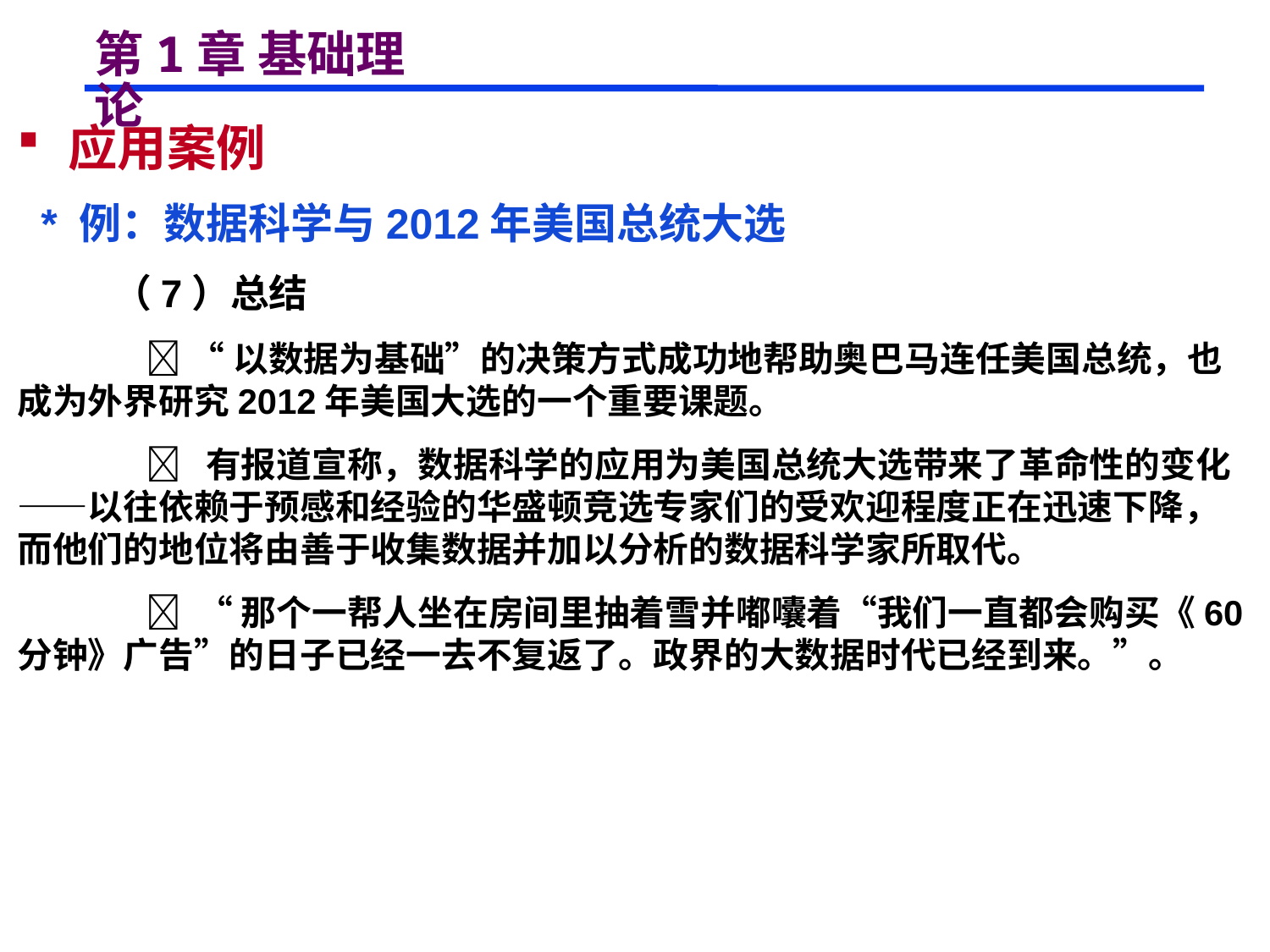

# 第1章 基础理论
 应用案例
  * 例：数据科学与2012年美国总统大选
        （7）总结
                • “以数据为基础”的决策方式成功地帮助奥巴马连任美国总统，也成为外界研究2012年美国大选的一个重要课题。
                •  有报道宣称，数据科学的应用为美国总统大选带来了革命性的变化——以往依赖于预感和经验的华盛顿竞选专家们的受欢迎程度正在迅速下降，而他们的地位将由善于收集数据并加以分析的数据科学家所取代。
                •  “那个一帮人坐在房间里抽着雪并嘟囔着“我们一直都会购买《60分钟》广告”的日子已经一去不复返了。政界的大数据时代已经到来。”。